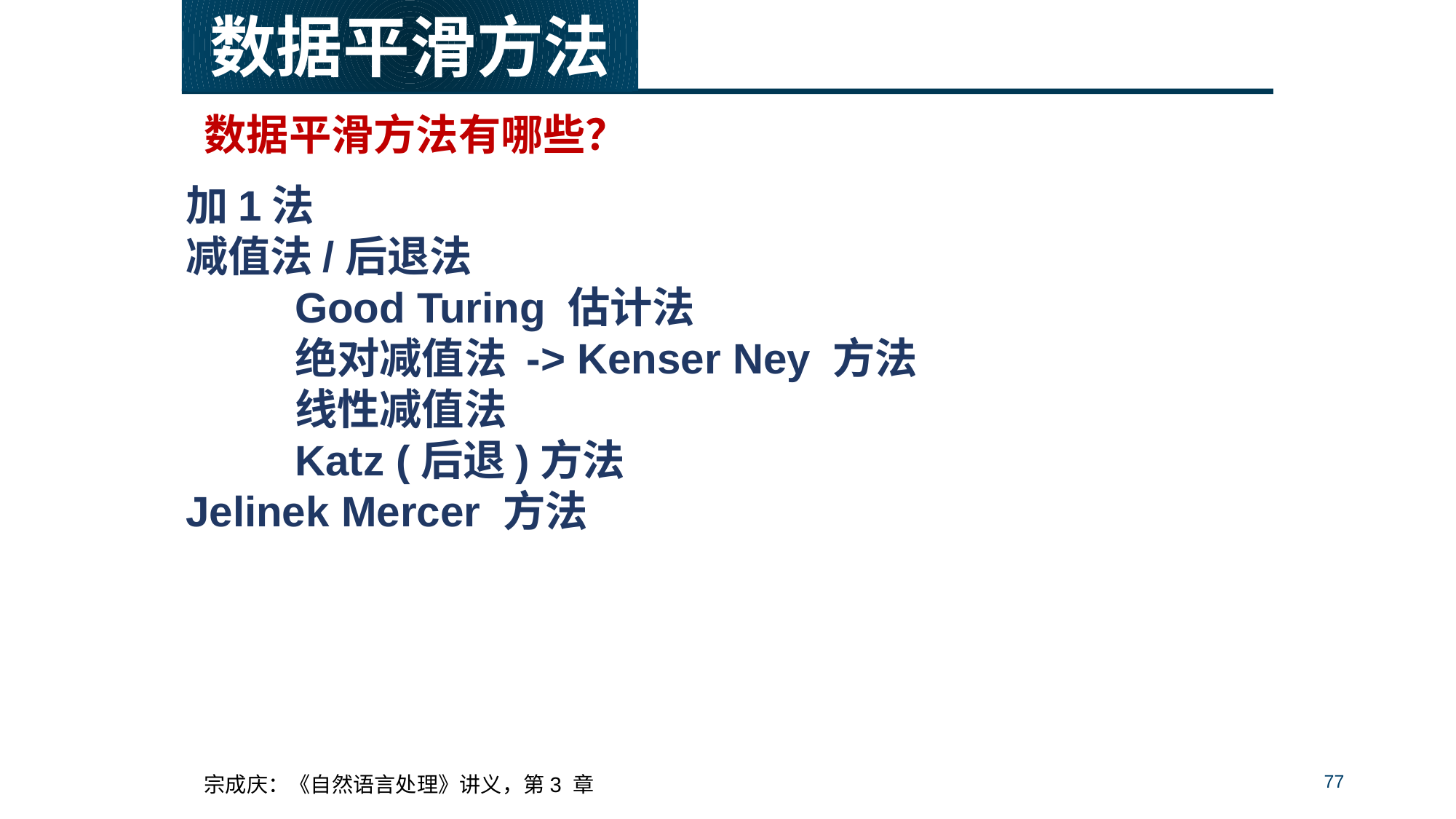

数据平滑方法

数据平滑方法有哪些？

加1法
减值法/后退法
	Good Turing 估计法
	绝对减值法 -> Kenser Ney 方法
	线性减值法
	Katz (后退)方法
Jelinek Mercer 方法
77
宗成庆：《自然语言处理》讲义，第3 章